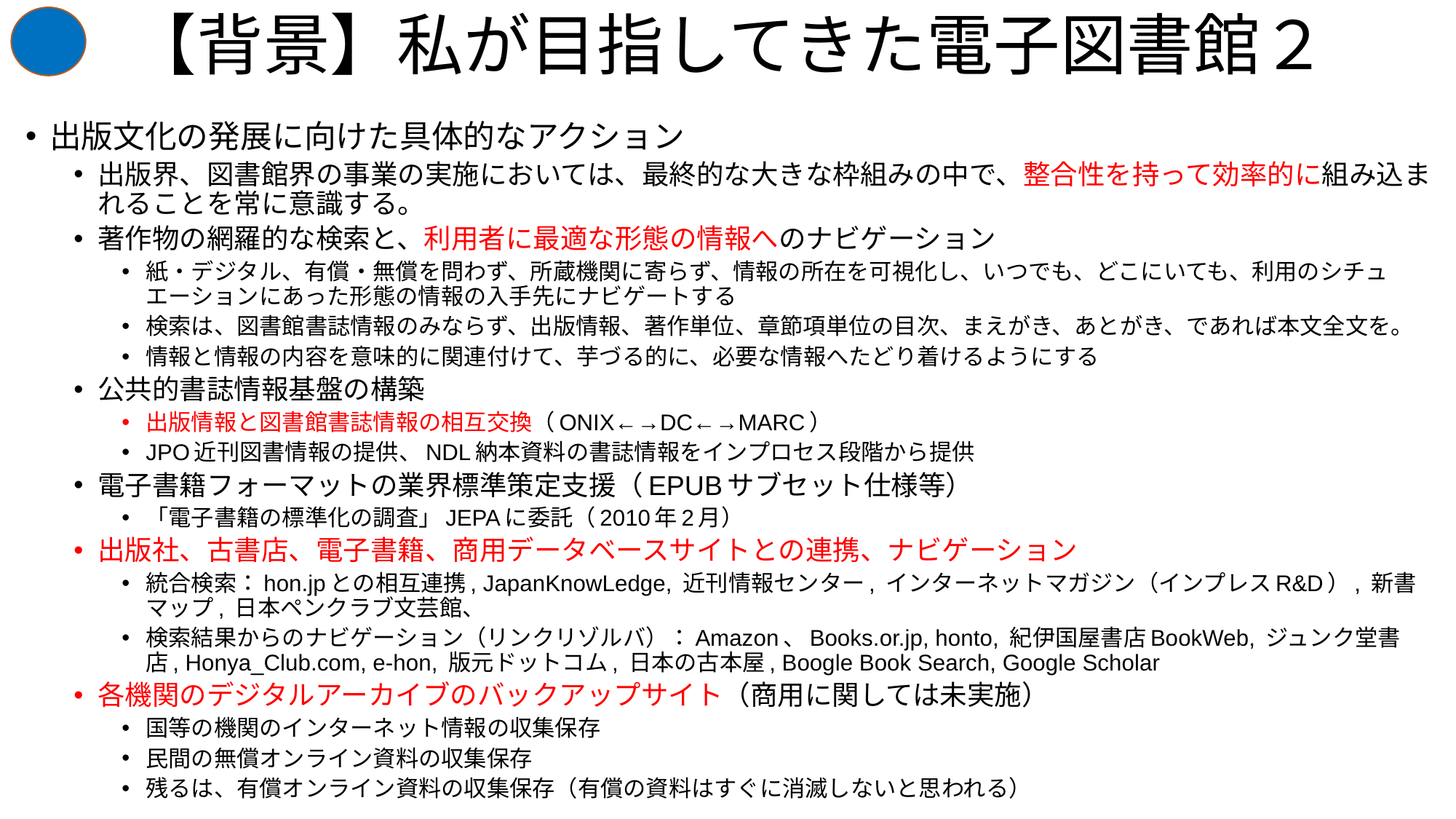

# 【背景】私が目指してきた電子図書館２

出版文化の発展に向けた具体的なアクション
出版界、図書館界の事業の実施においては、最終的な大きな枠組みの中で、整合性を持って効率的に組み込まれることを常に意識する。
著作物の網羅的な検索と、利用者に最適な形態の情報へのナビゲーション
紙・デジタル、有償・無償を問わず、所蔵機関に寄らず、情報の所在を可視化し、いつでも、どこにいても、利用のシチュエーションにあった形態の情報の入手先にナビゲートする
検索は、図書館書誌情報のみならず、出版情報、著作単位、章節項単位の目次、まえがき、あとがき、であれば本文全文を。
情報と情報の内容を意味的に関連付けて、芋づる的に、必要な情報へたどり着けるようにする
公共的書誌情報基盤の構築
出版情報と図書館書誌情報の相互交換（ONIX←→DC←→MARC）
JPO近刊図書情報の提供、NDL納本資料の書誌情報をインプロセス段階から提供
電子書籍フォーマットの業界標準策定支援（EPUBサブセット仕様等）
「電子書籍の標準化の調査」JEPAに委託（2010年2月）
出版社、古書店、電子書籍、商用データベースサイトとの連携、ナビゲーション
統合検索：hon.jpとの相互連携, JapanKnowLedge, 近刊情報センター, インターネットマガジン（インプレスR&D）, 新書マップ, 日本ペンクラブ文芸館、
検索結果からのナビゲーション（リンクリゾルバ）：Amazon、Books.or.jp, honto, 紀伊国屋書店BookWeb, ジュンク堂書店, Honya_Club.com, e-hon, 版元ドットコム, 日本の古本屋, Boogle Book Search, Google Scholar
各機関のデジタルアーカイブのバックアップサイト（商用に関しては未実施）
国等の機関のインターネット情報の収集保存
民間の無償オンライン資料の収集保存
残るは、有償オンライン資料の収集保存（有償の資料はすぐに消滅しないと思われる）